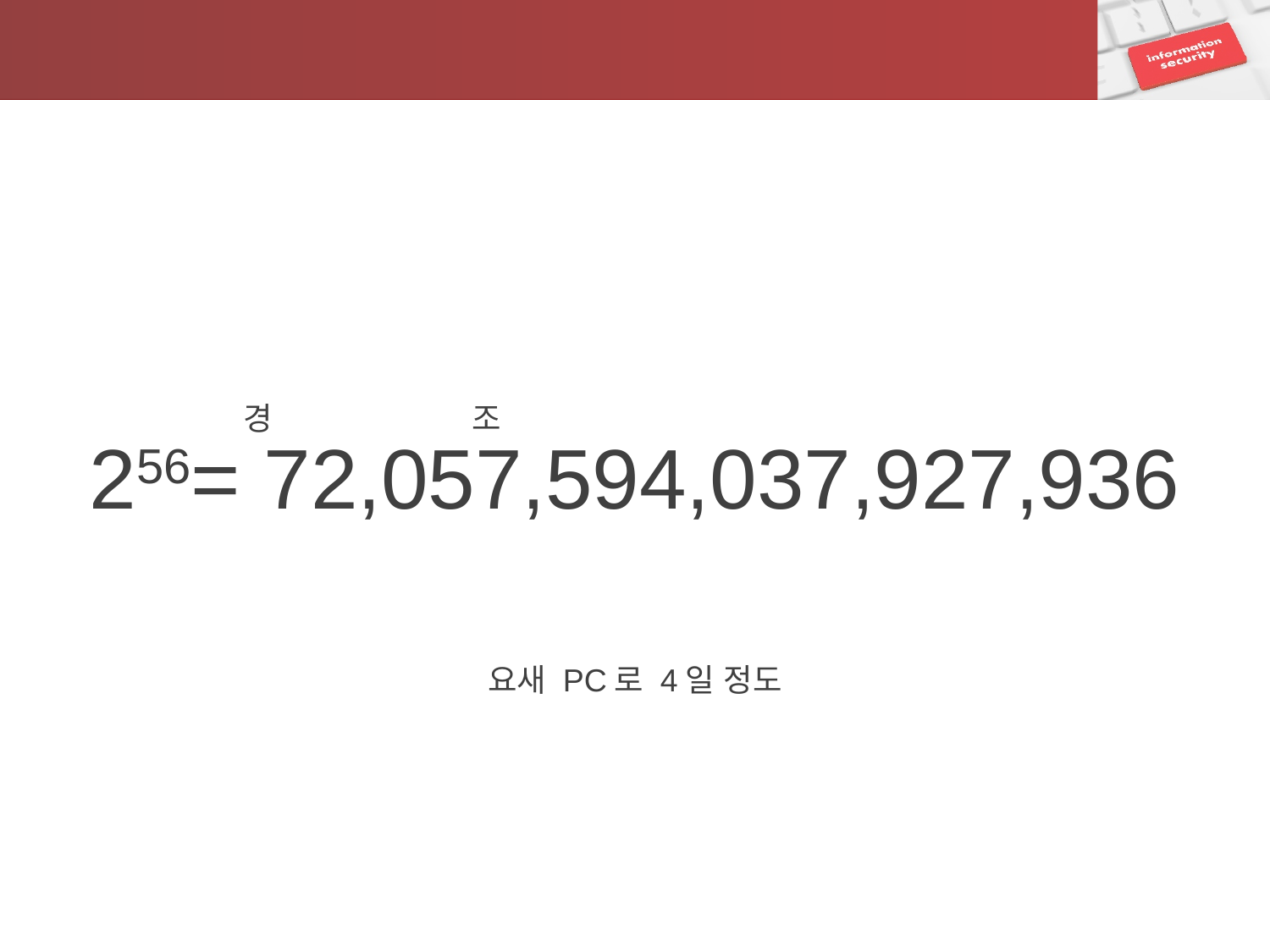

경
조
256= 72,057,594,037,927,936
요새 PC로 4일 정도